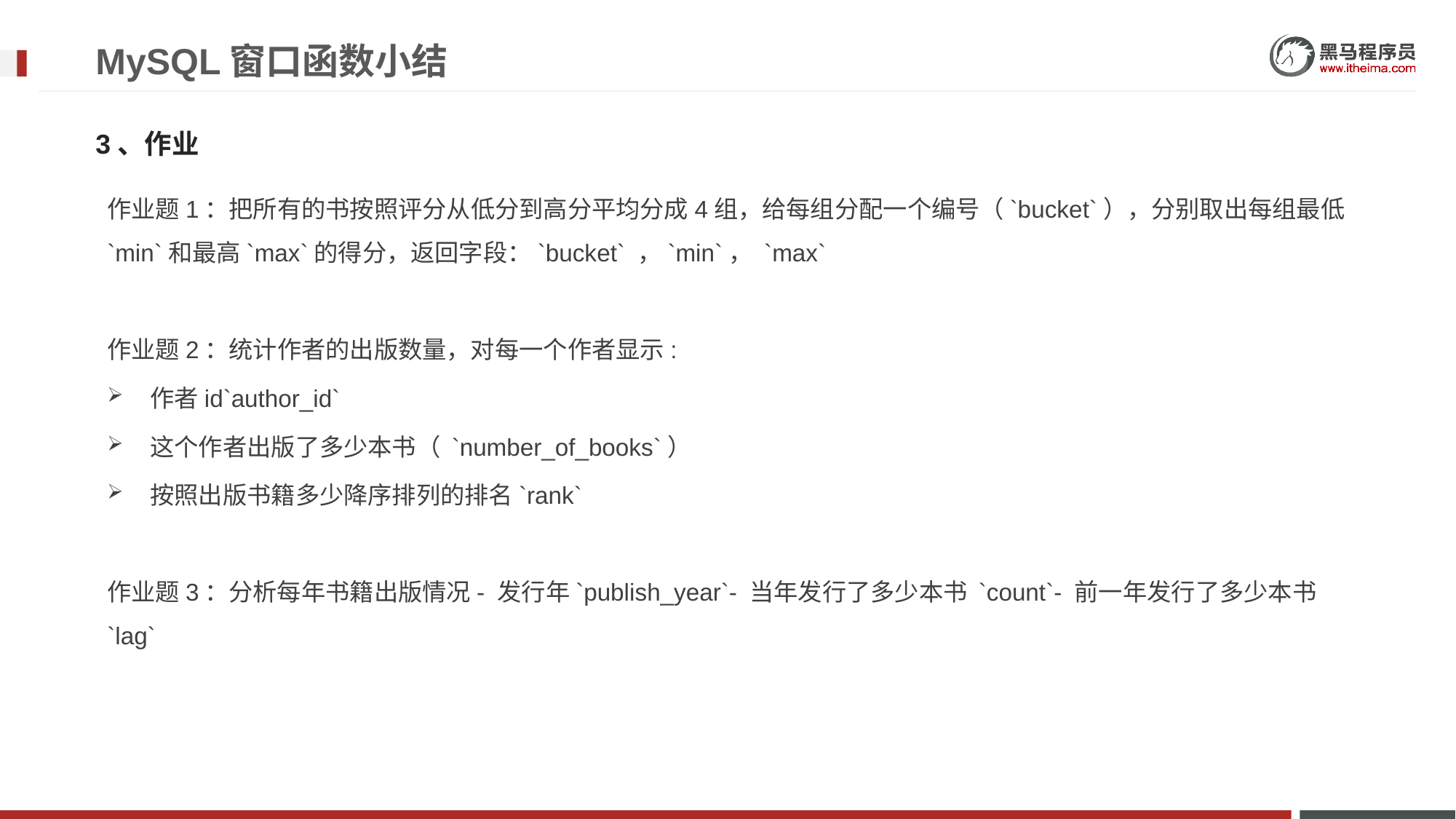

# MySQL窗口函数小结
3、作业
作业题1：把所有的书按照评分从低分到高分平均分成4组，给每组分配一个编号（`bucket`），分别取出每组最低`min`和最高`max`的得分，返回字段：`bucket` ，`min`， `max`

作业题2：统计作者的出版数量，对每一个作者显示:
作者id`author_id`
这个作者出版了多少本书（ `number_of_books`）
按照出版书籍多少降序排列的排名`rank`

作业题3：分析每年书籍出版情况- 发行年`publish_year`- 当年发行了多少本书 `count`- 前一年发行了多少本书 `lag`